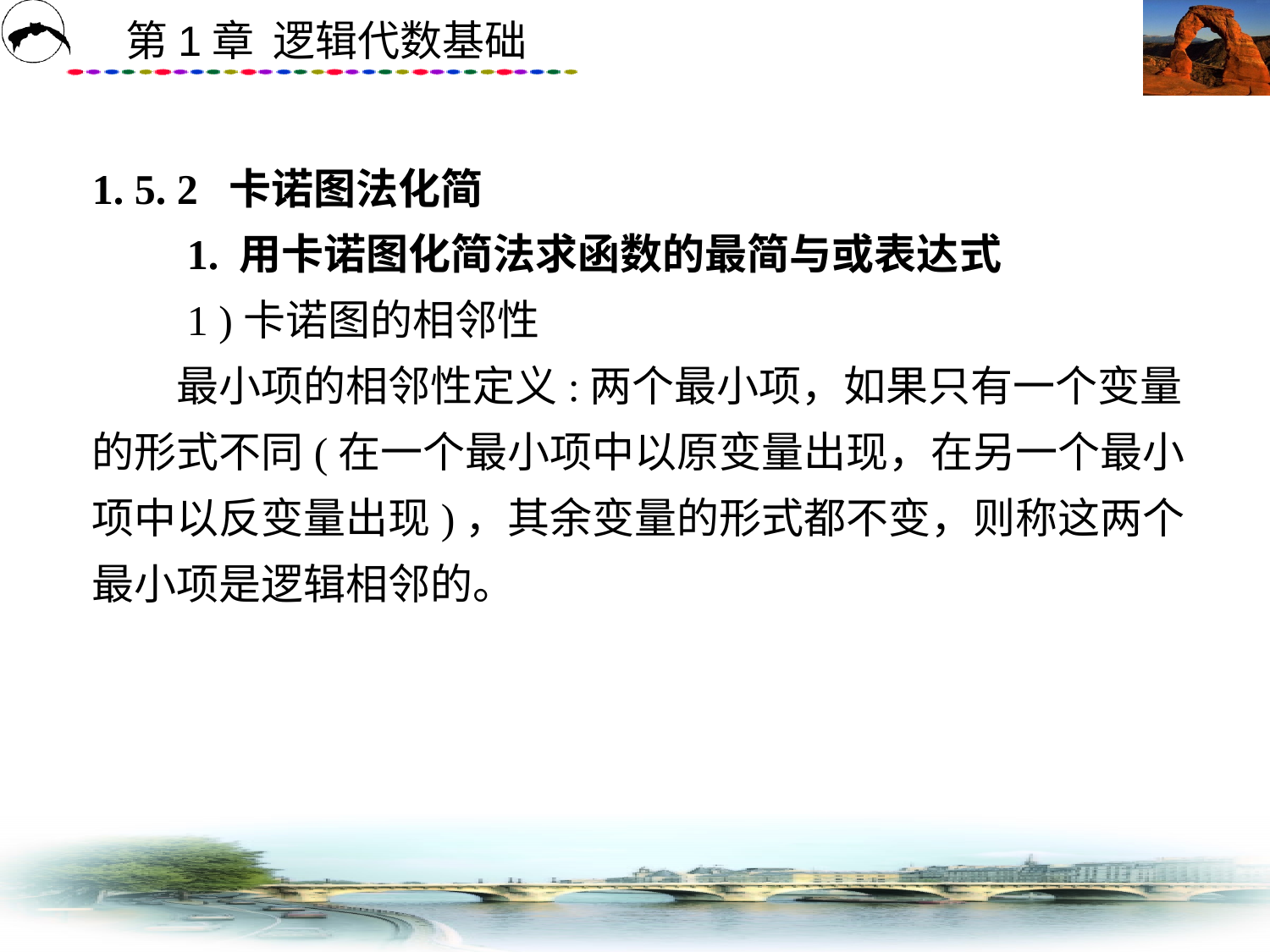

# 1. 5. 2  卡诺图法化简 　　1. 用卡诺图化简法求函数的最简与或表达式 　　1 )卡诺图的相邻性 　　最小项的相邻性定义:两个最小项，如果只有一个变量的形式不同(在一个最小项中以原变量出现，在另一个最小项中以反变量出现)，其余变量的形式都不变，则称这两个最小项是逻辑相邻的。